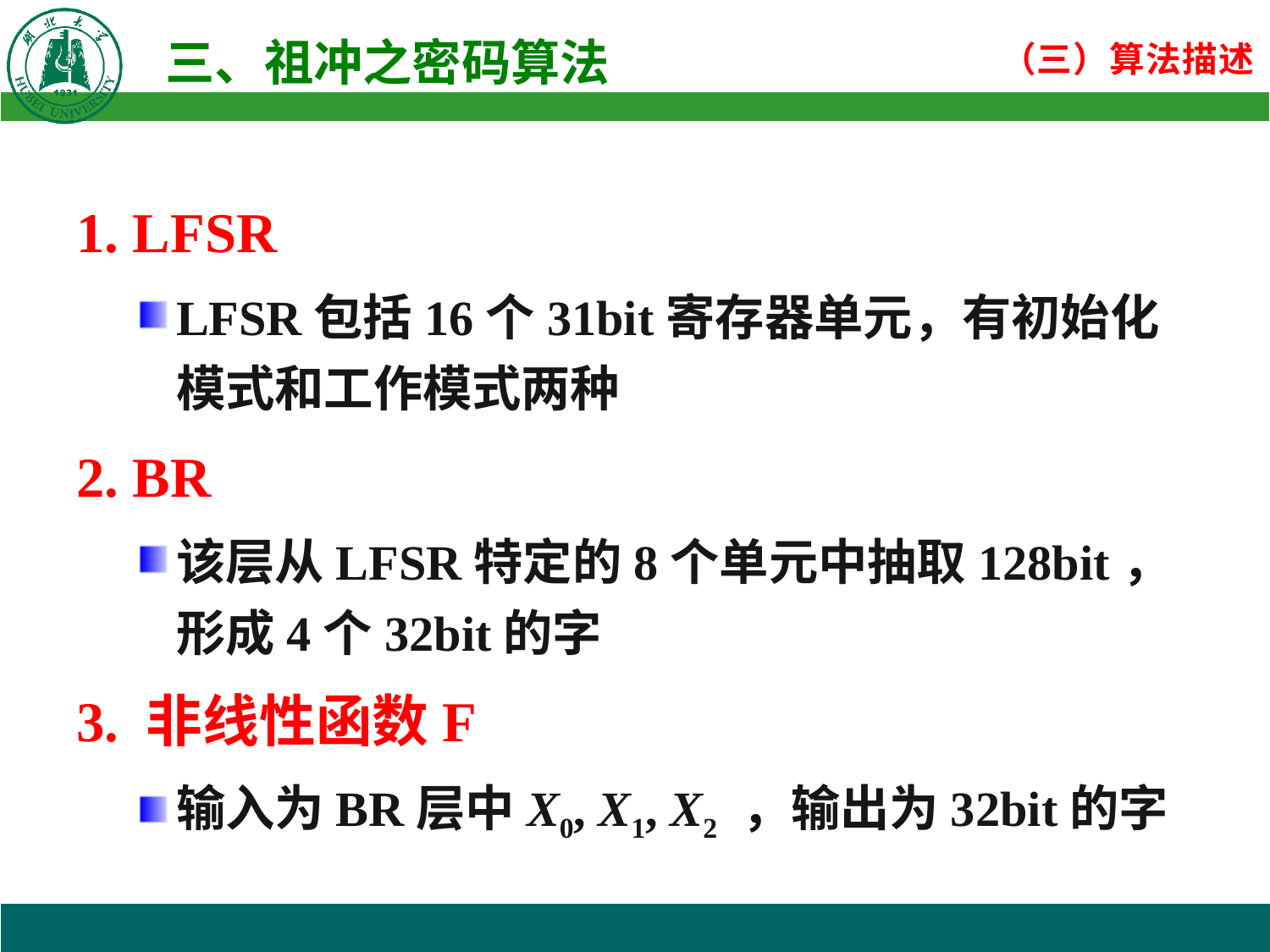

1. LFSR
LFSR包括16个31bit寄存器单元，有初始化模式和工作模式两种
2. BR
该层从LFSR特定的8个单元中抽取128bit，形成4个32bit的字
3. 非线性函数F
输入为BR层中X0, X1, X2 ，输出为32bit的字